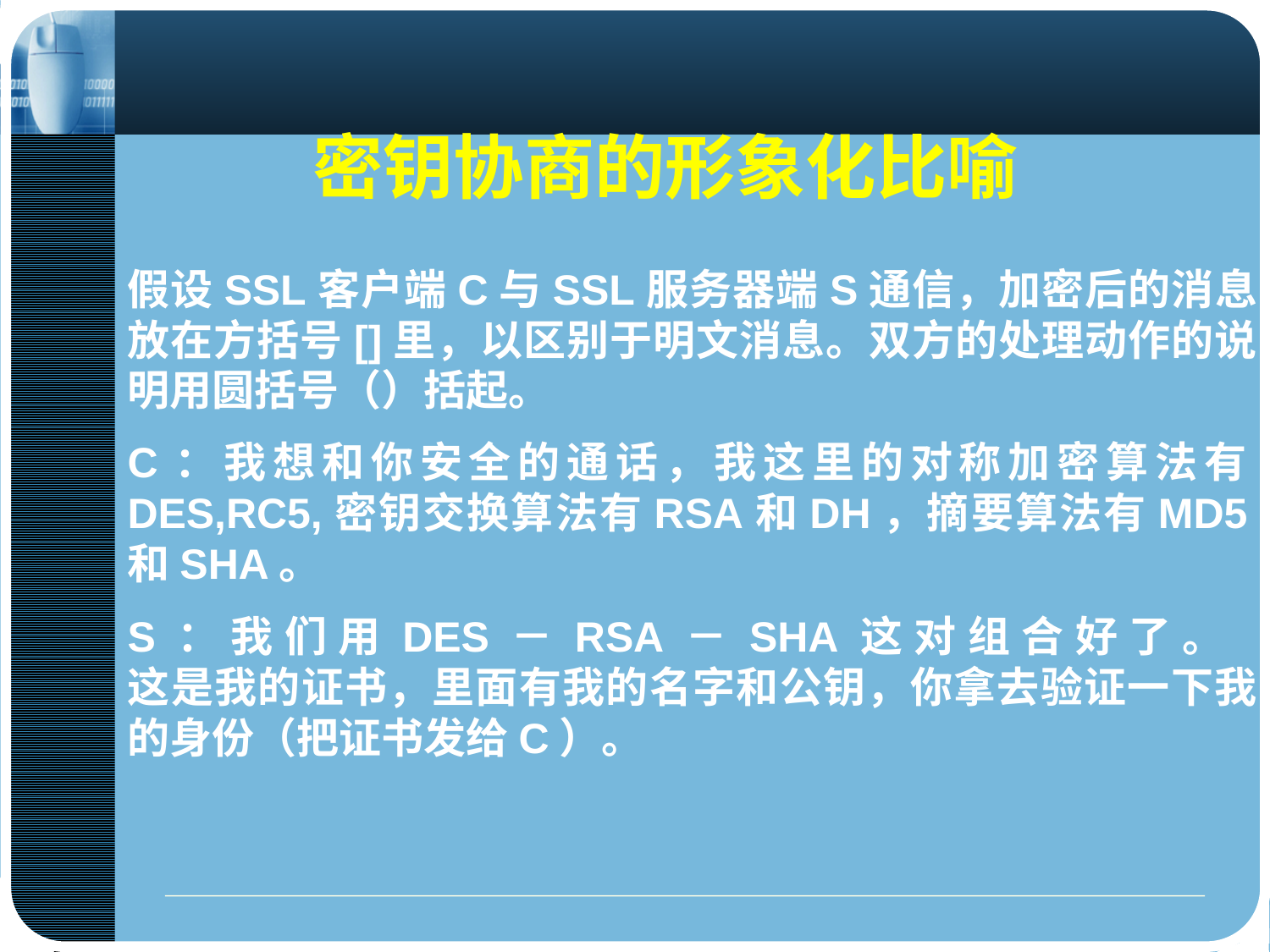

# 密钥协商的形象化比喻
假设SSL客户端C与SSL服务器端S通信，加密后的消息放在方括号[]里，以区别于明文消息。双方的处理动作的说明用圆括号（）括起。
C：我想和你安全的通话，我这里的对称加密算法有DES,RC5,密钥交换算法有RSA和DH，摘要算法有MD5和SHA。
S：我们用DES－RSA－SHA这对组合好了。
这是我的证书，里面有我的名字和公钥，你拿去验证一下我的身份（把证书发给C）。